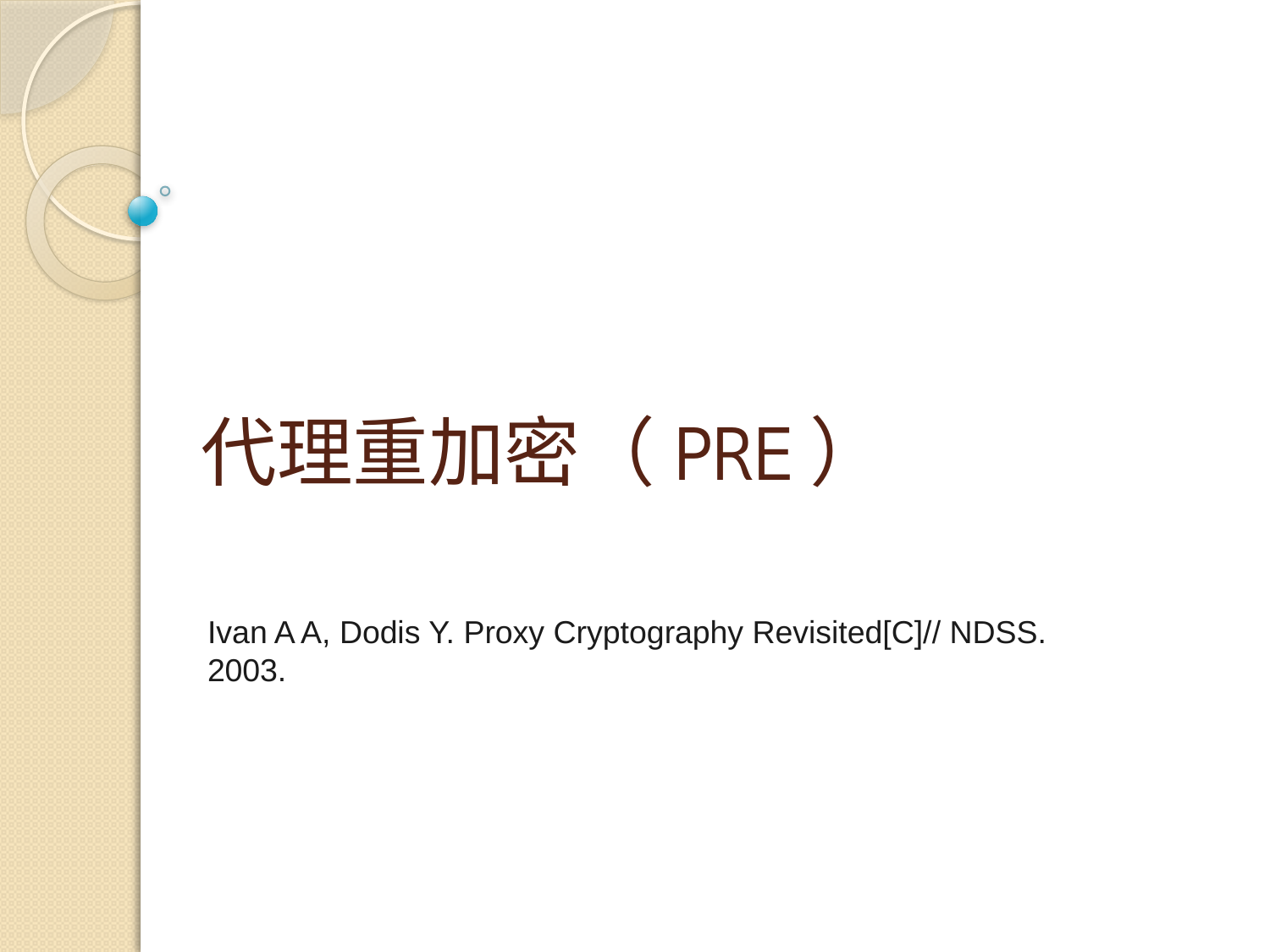

# 代理重加密（PRE）
Ivan A A, Dodis Y. Proxy Cryptography Revisited[C]// NDSS. 2003.